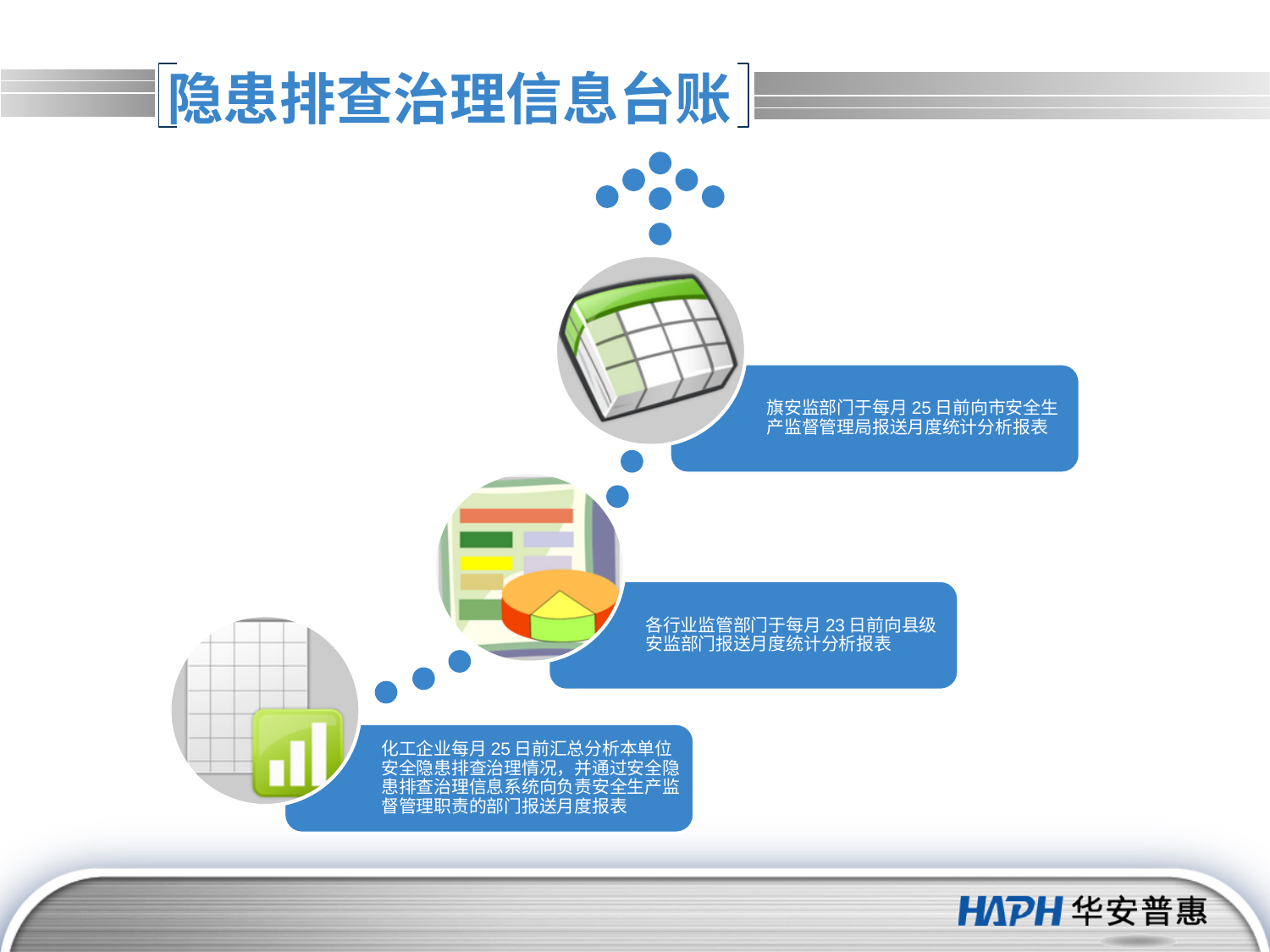

# 隐患排查治理信息台账
化工企业每月25日前汇总分析本单位安全隐患排查治理情况，并通过安全隐患排查治理信息系统向负责安全生产监督管理职责的部门报送月度报表
各行业监管部门于每月23日前向县级安监部门报送月度统计分析报表
旗安监部门于每月25日前向市安全生产监督管理局报送月度统计分析报表